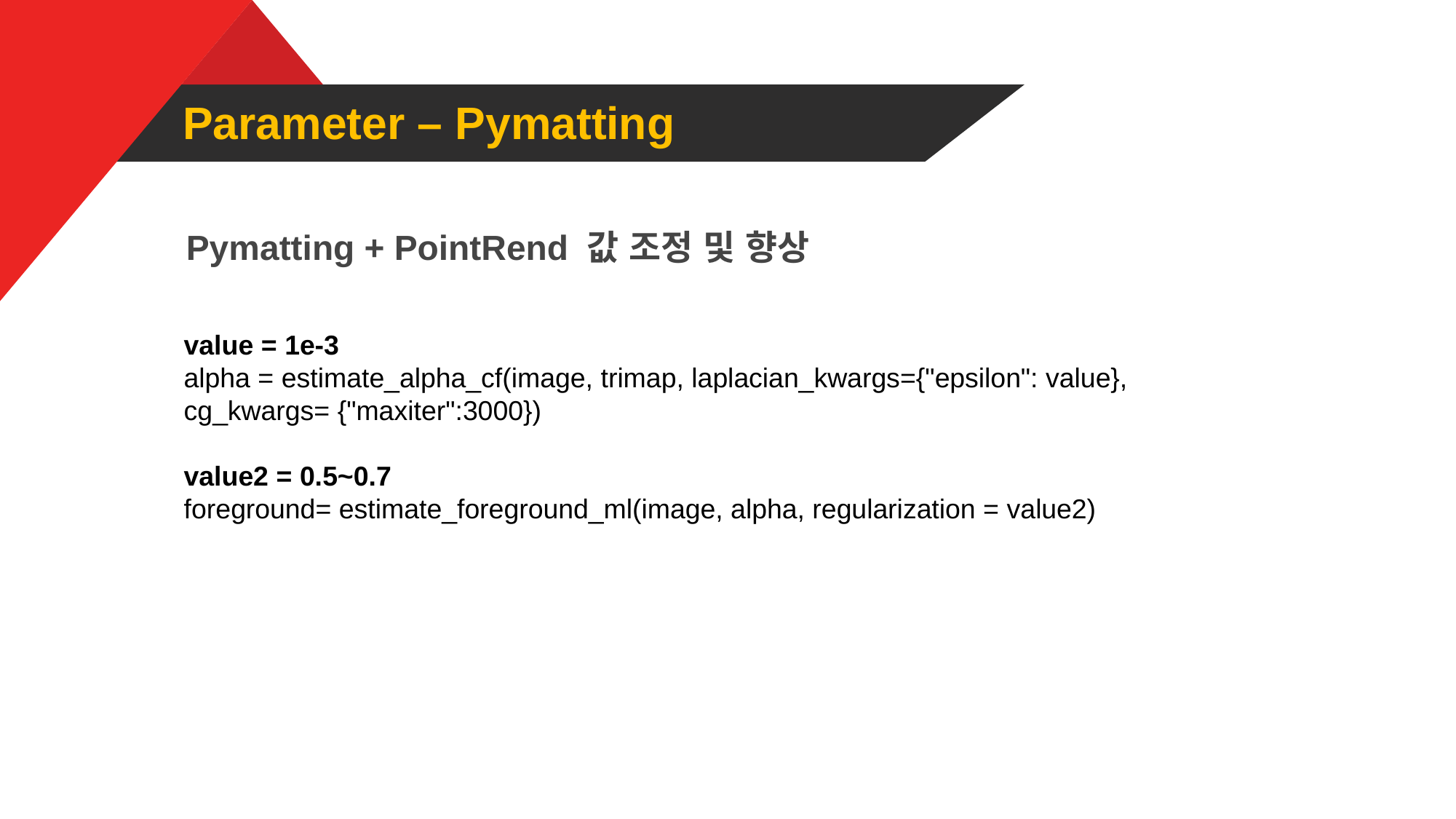

Parameter – Pymatting
Pymatting + PointRend 값 조정 및 향상

value = 1e-3
alpha = estimate_alpha_cf(image, trimap, laplacian_kwargs={"epsilon": value},
cg_kwargs= {"maxiter":3000})

value2 = 0.5~0.7
foreground= estimate_foreground_ml(image, alpha, regularization = value2)